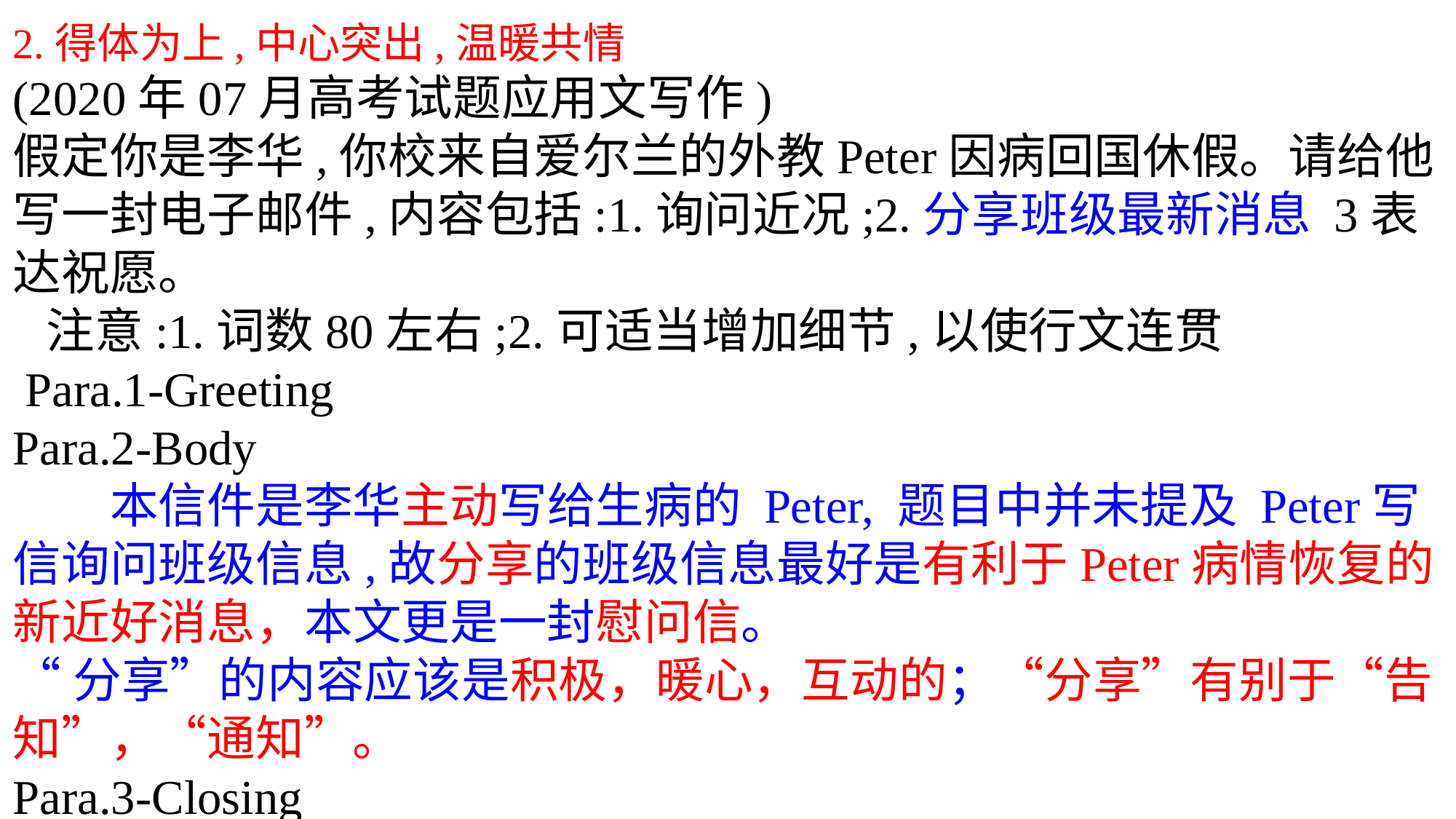

2.得体为上,中心突出,温暖共情
(2020年07月高考试题应用文写作)
假定你是李华,你校来自爱尔兰的外教Peter因病回国休假。请给他写一封电子邮件,内容包括:1.询问近况;2.分享班级最新消息 3表达祝愿。
  注意:1.词数80左右;2.可适当增加细节,以使行文连贯
 Para.1-Greeting
Para.2-Body
　　本信件是李华主动写给生病的 Peter, 题目中并未提及 Peter写信询问班级信息,故分享的班级信息最好是有利于Peter病情恢复的新近好消息，本文更是一封慰问信。
“分享”的内容应该是积极，暖心，互动的；“分享”有别于“告知”，“通知”。
Para.3-Closing